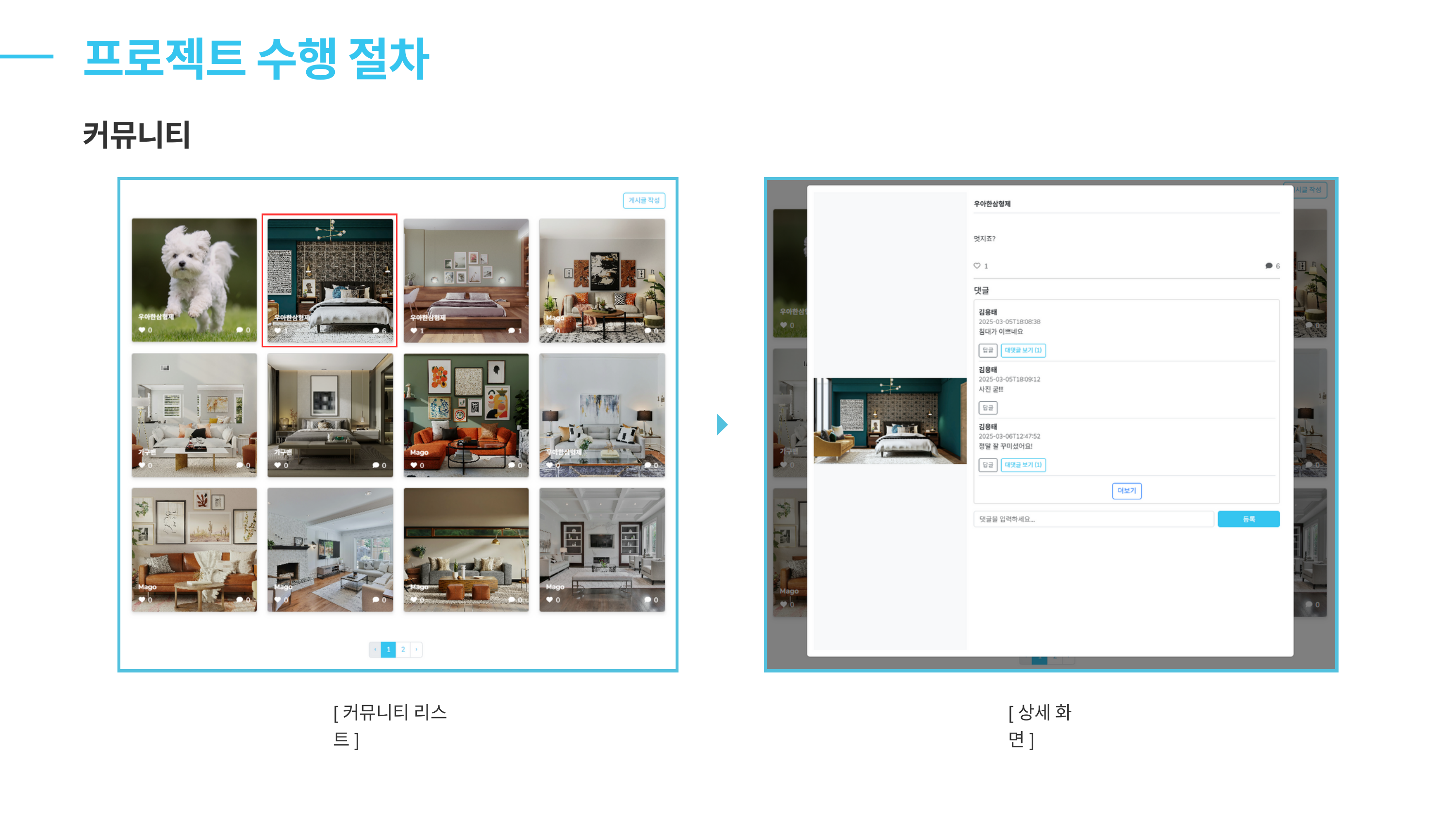

프로젝트 수행 절차

커뮤니티

[커뮤니티 리스트]
[상세 화면]